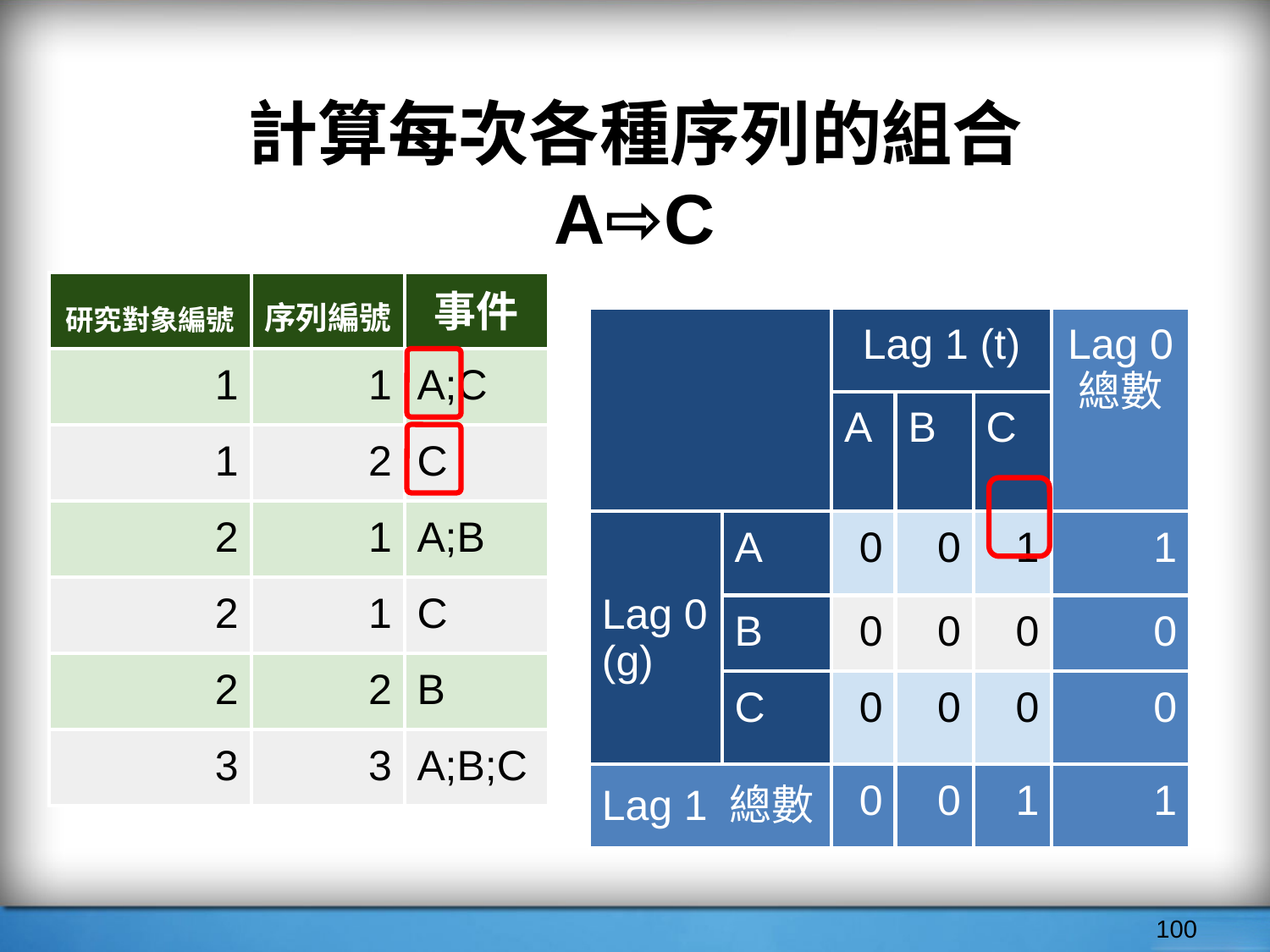

# 計算每次各種序列的組合
A⇨C
| 研究對象編號 | 序列編號 | 事件 |
| --- | --- | --- |
| 1 | 1 | A;C |
| 1 | 2 | C |
| 2 | 1 | A;B |
| 2 | 1 | C |
| 2 | 2 | B |
| 3 | 3 | A;B;C |
|  |  | Lag 1 (t) |  |  | Lag 0 總數 |
| --- | --- | --- | --- | --- | --- |
|  |  | A | B | C |  |
| Lag 0 (g) | A | 0 | 0 | 1 | 1 |
|  | B | 0 | 0 | 0 | 0 |
|  | C | 0 | 0 | 0 | 0 |
| Lag 1 總數 |  | 0 | 0 | 1 | 1 |

100